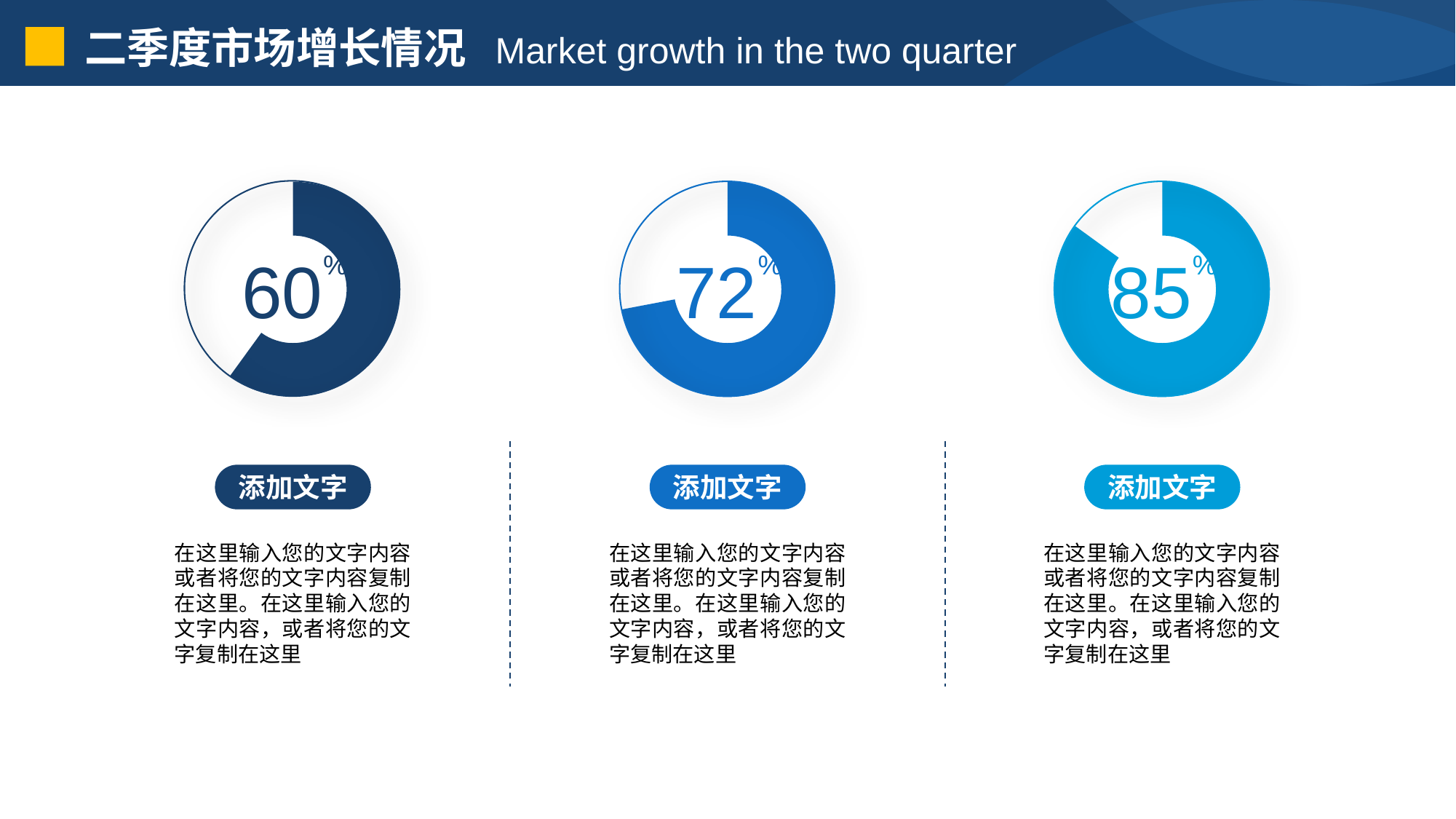

二季度市场增长情况  Market growth in the two quarter

### Chart

| Category | 销售额 |
|---|---|
| 第一季度 | 60.0 |
| 第二季度 | 40.0 |

### Chart

| Category | 销售额 |
|---|---|
| 第一季度 | 72.0 |
| 第二季度 | 28.0 |

### Chart

| Category | 销售额 |
|---|---|
| 第一季度 | 85.0 |
| 第二季度 | 15.0 |

60
72
85
%
%
%
添加文字
添加文字
添加文字
在这里输入您的文字内容或者将您的文字内容复制在这里。在这里输入您的文字内容，或者将您的文字复制在这里
在这里输入您的文字内容或者将您的文字内容复制在这里。在这里输入您的文字内容，或者将您的文字复制在这里
在这里输入您的文字内容或者将您的文字内容复制在这里。在这里输入您的文字内容，或者将您的文字复制在这里